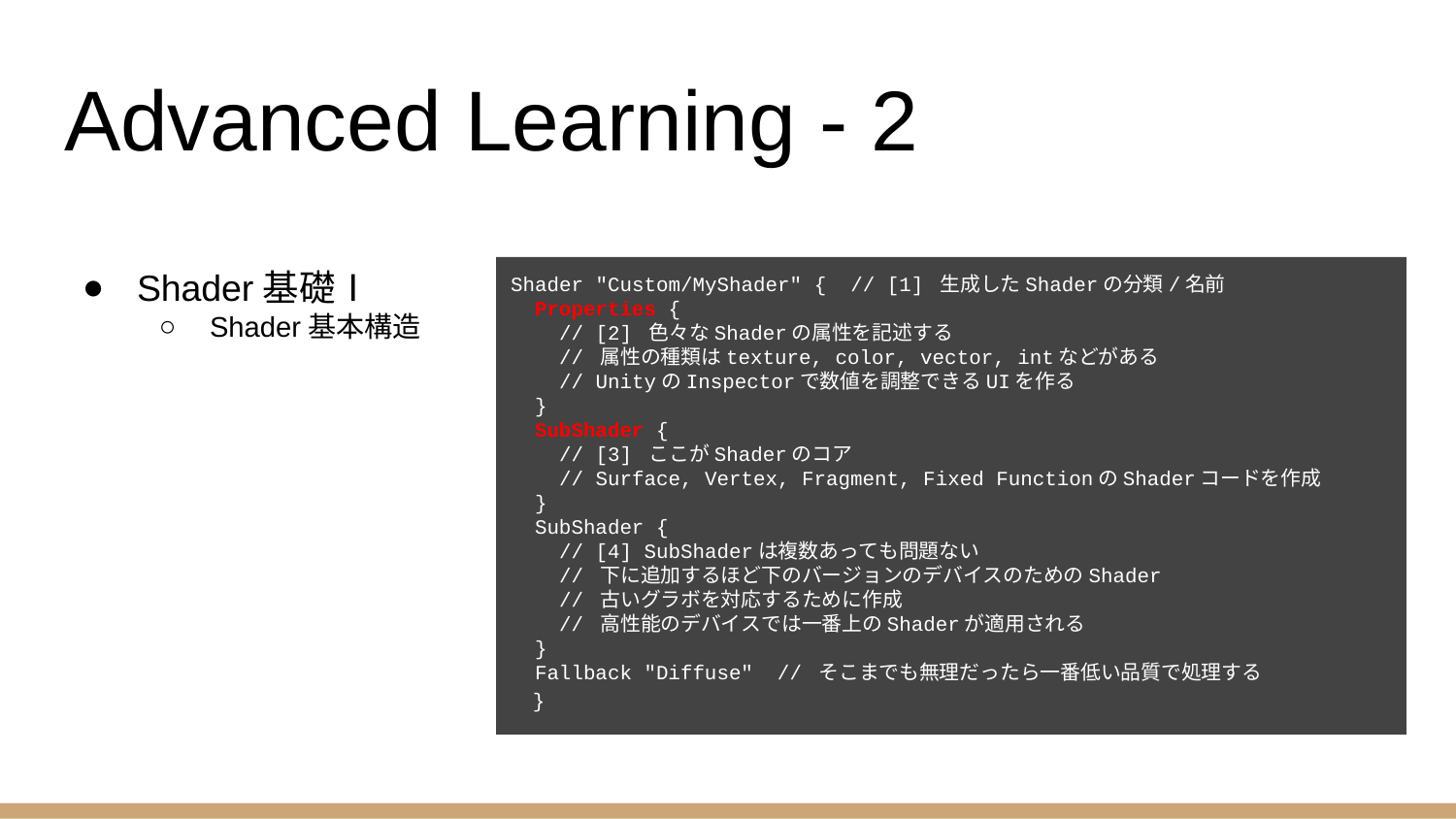

# Advanced Learning - 2
Shader基礎Ⅰ
Shader基本構造
Shader "Custom/MyShader" {  // [1] 生成したShaderの分類/名前
  Properties {
    // [2] 色々なShaderの属性を記述する
    // 属性の種類はtexture, color, vector, intなどがある
    // UnityのInspectorで数値を調整できるUIを作る
  }
  SubShader {
    // [3] ここがShaderのコア
    // Surface, Vertex, Fragment, Fixed FunctionのShaderコードを作成
  }
  SubShader {
    // [4] SubShaderは複数あっても問題ない
    // 下に追加するほど下のバージョンのデバイスのためのShader
    // 古いグラボを対応するために作成
    // 高性能のデバイスでは一番上のShaderが適用される
  }
  Fallback "Diffuse"  // そこまでも無理だったら一番低い品質で処理する
}